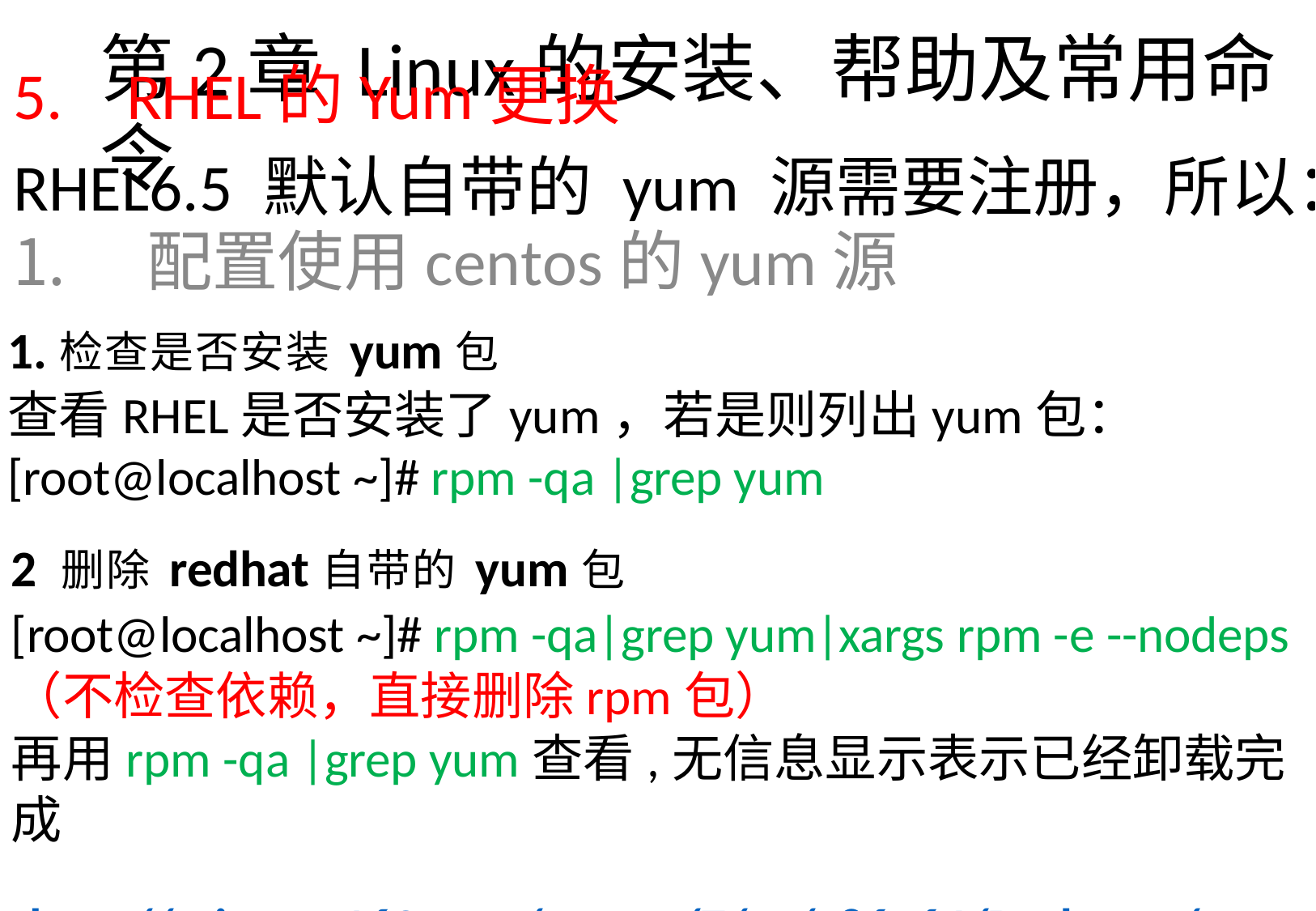

RHEL的Yum更换
RHEL6.5 默认自带的 yum 源需要注册，所以：
配置使用centos的yum源
1.检查是否安装yum包
查看RHEL是否安装了yum，若是则列出yum包：
[root@localhost ~]# rpm -qa |grep yum
2 删除redhat自带的yum包
[root@localhost ~]# rpm -qa|grep yum|xargs rpm -e --nodeps
（不检查依赖，直接删除rpm包）
再用rpm -qa |grep yum查看,无信息显示表示已经卸载完成
http://mirrors.163.com/centos/7/os/x86_64/Packages/
# 第2章Linux的安装、帮助及常用命令